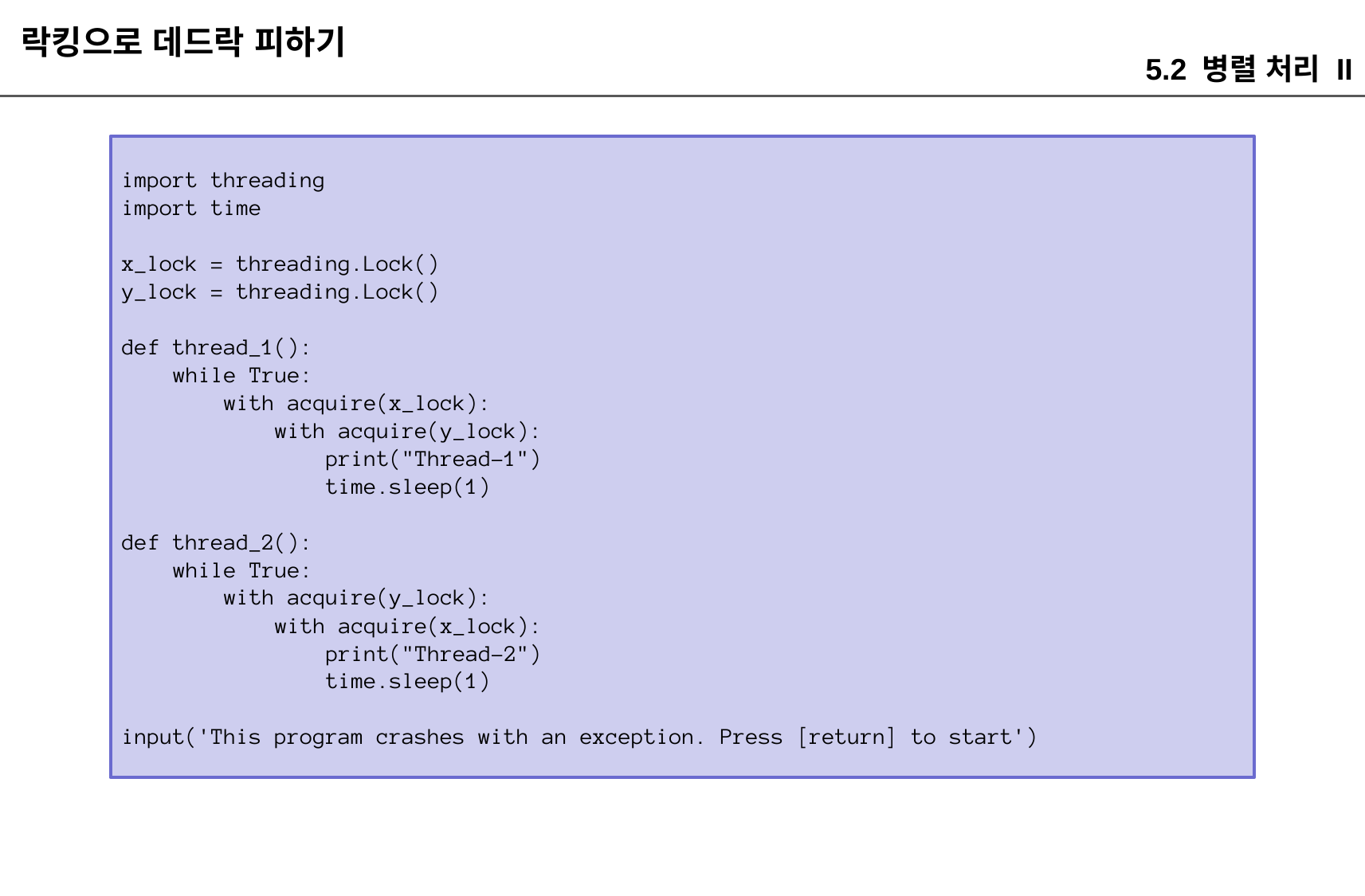

락킹으로 데드락 피하기
5.2 병렬 처리 II
import threading
import time

x_lock = threading.Lock()
y_lock = threading.Lock()

def thread_1():
    while True:
        with acquire(x_lock):
            with acquire(y_lock):
                print("Thread-1")
                time.sleep(1)

def thread_2():
    while True:
        with acquire(y_lock):
            with acquire(x_lock):
                print("Thread-2")
                time.sleep(1)

input('This program crashes with an exception. Press [return] to start')